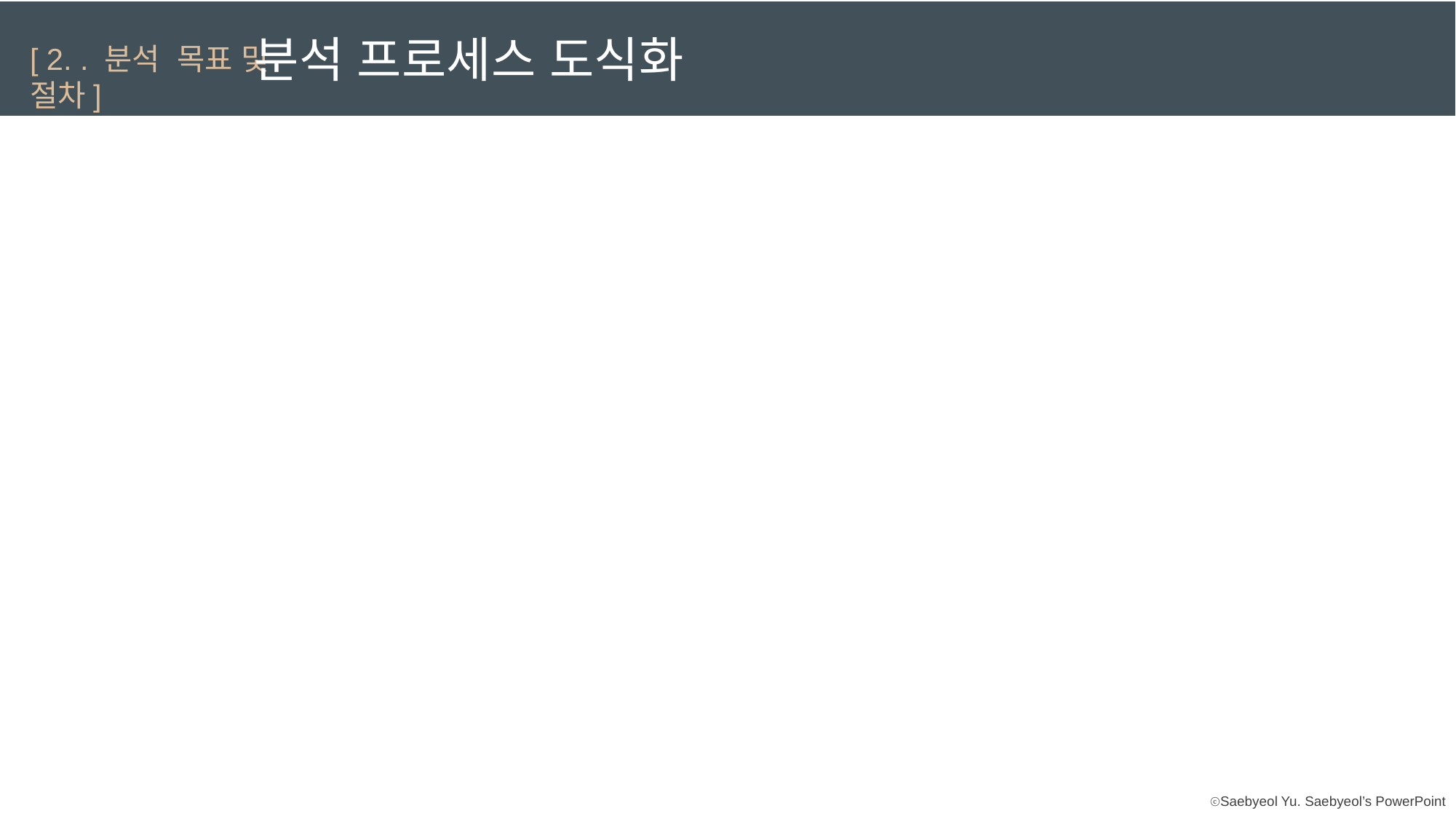

분석 프로세스 도식화
[ 2. . 분석  목표 및 절차]